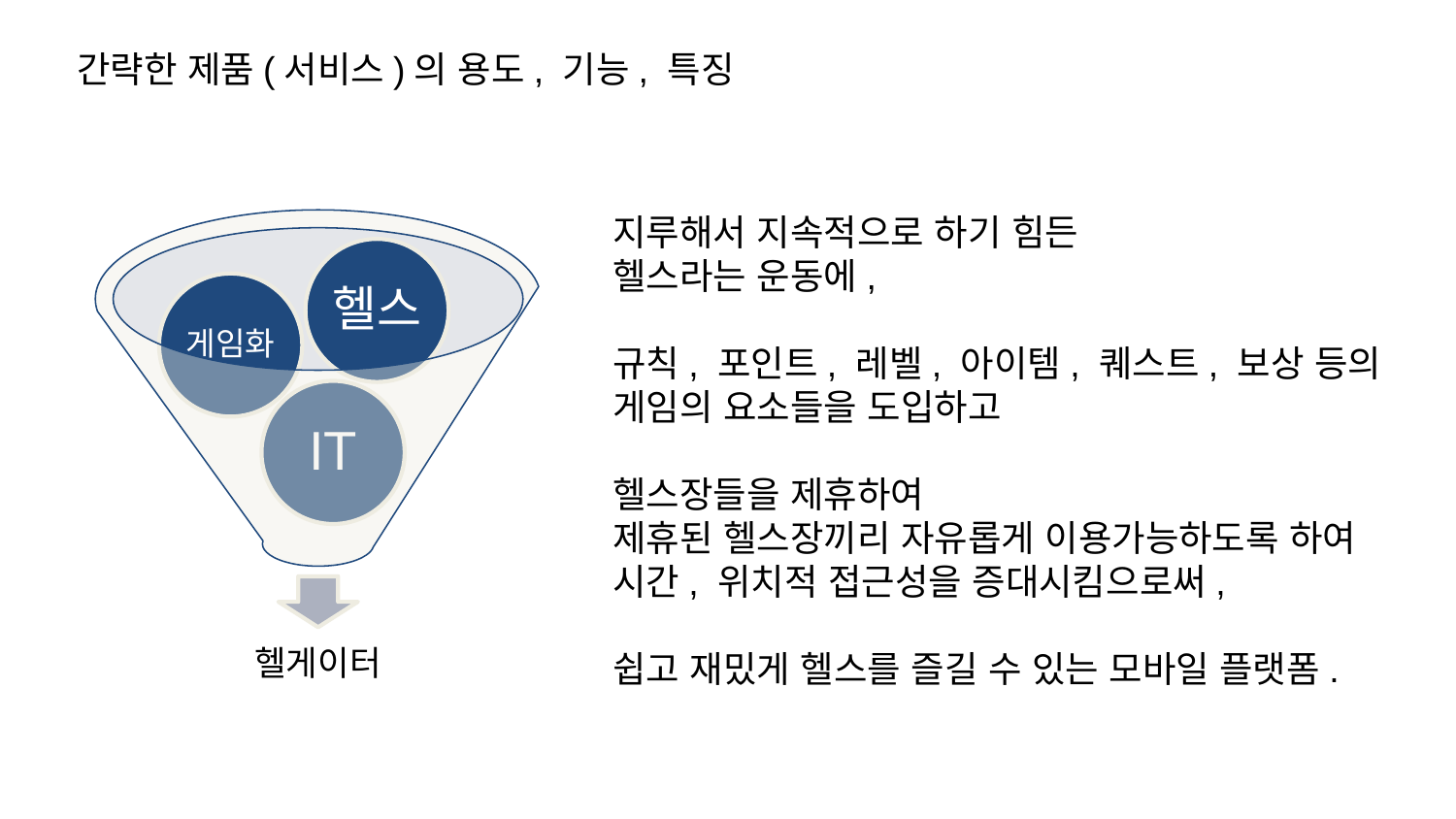

간략한 제품(서비스)의 용도, 기능, 특징
헬게이터
IT
게임화
헬스
지루해서 지속적으로 하기 힘든
헬스라는 운동에,

규칙, 포인트, 레벨, 아이템, 퀘스트, 보상 등의
게임의 요소들을 도입하고

헬스장들을 제휴하여
제휴된 헬스장끼리 자유롭게 이용가능하도록 하여
시간, 위치적 접근성을 증대시킴으로써,

쉽고 재밌게 헬스를 즐길 수 있는 모바일 플랫폼.